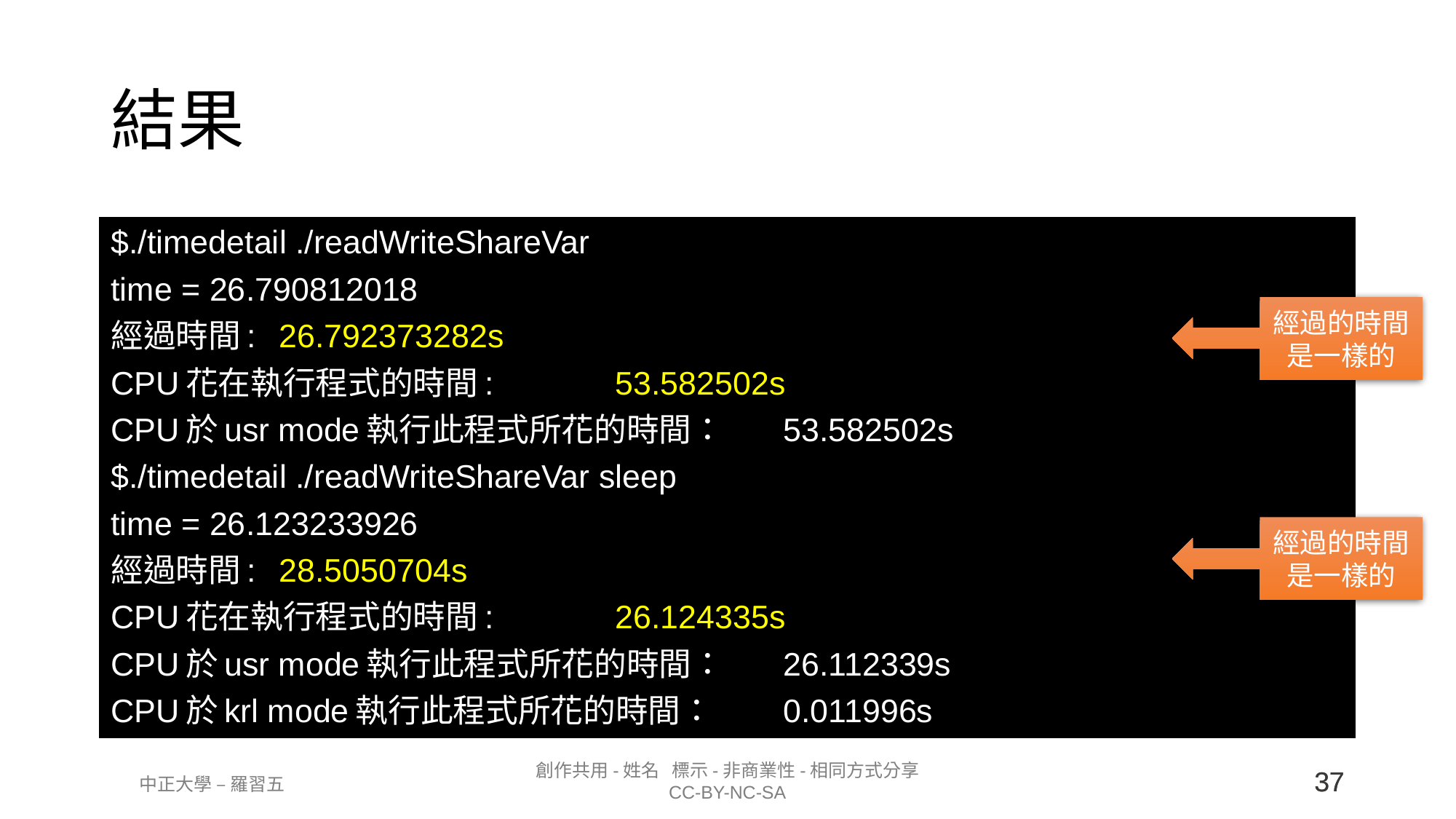

# 結果
$./timedetail ./readWriteShareVar
time = 26.790812018
經過時間: 						26.792373282s
CPU花在執行程式的時間: 				53.582502s
CPU於usr mode執行此程式所花的時間： 	53.582502s
$./timedetail ./readWriteShareVar sleep
time = 26.123233926
經過時間: 						28.5050704s
CPU花在執行程式的時間: 				26.124335s
CPU於usr mode執行此程式所花的時間： 	26.112339s
CPU於krl mode執行此程式所花的時間： 	0.011996s
經過的時間是一樣的
經過的時間是一樣的